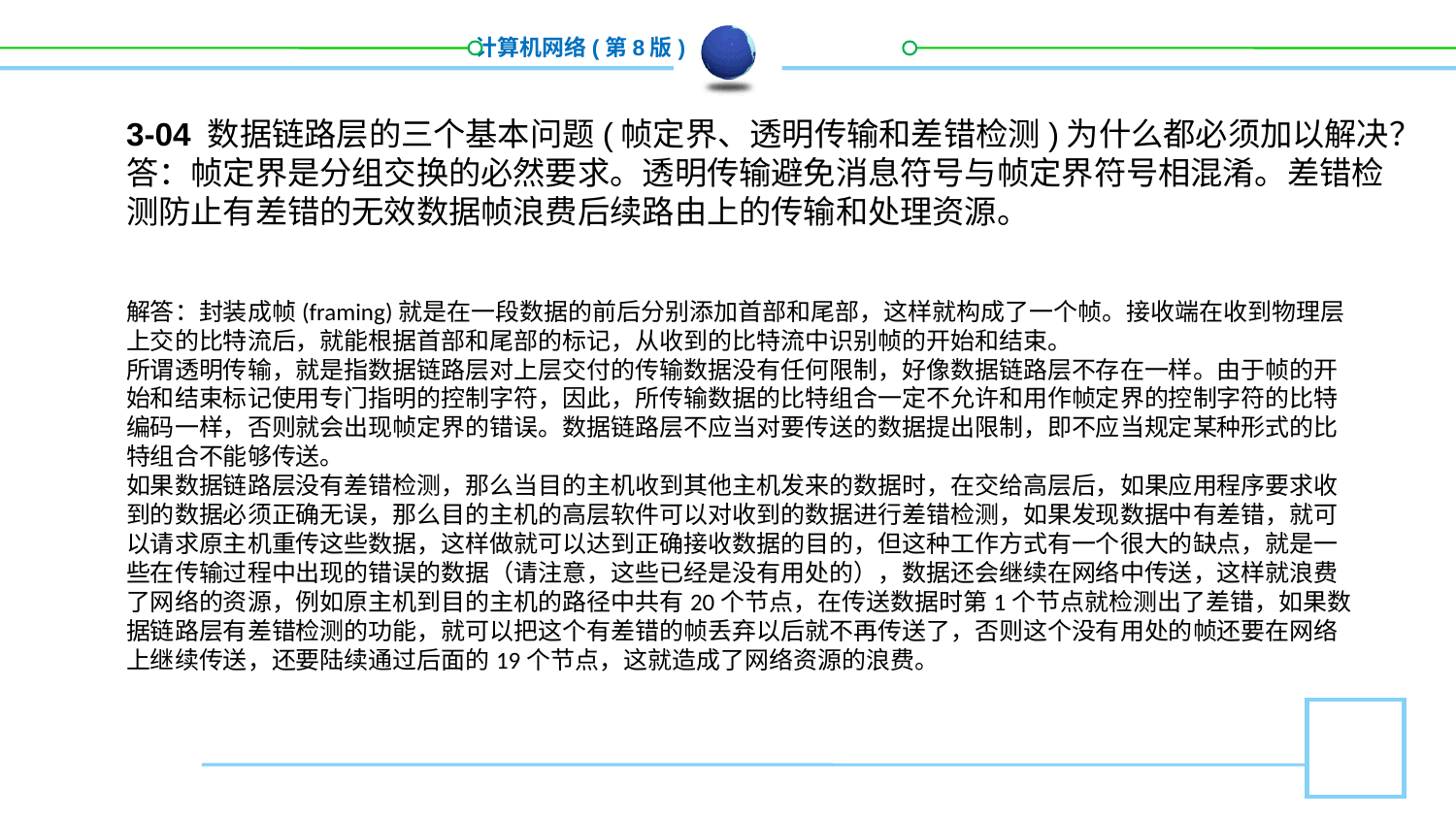

3-04 数据链路层的三个基本问题(帧定界、透明传输和差错检测)为什么都必须加以解决？
答：帧定界是分组交换的必然要求。透明传输避免消息符号与帧定界符号相混淆。差错检测防止有差错的无效数据帧浪费后续路由上的传输和处理资源。
解答：封装成帧(framing)就是在一段数据的前后分别添加首部和尾部，这样就构成了一个帧。接收端在收到物理层上交的比特流后，就能根据首部和尾部的标记，从收到的比特流中识别帧的开始和结束。
所谓透明传输，就是指数据链路层对上层交付的传输数据没有任何限制，好像数据链路层不存在一样。由于帧的开始和结束标记使用专门指明的控制字符，因此，所传输数据的比特组合一定不允许和用作帧定界的控制字符的比特编码一样，否则就会出现帧定界的错误。数据链路层不应当对要传送的数据提出限制，即不应当规定某种形式的比特组合不能够传送。
如果数据链路层没有差错检测，那么当目的主机收到其他主机发来的数据时，在交给高层后，如果应用程序要求收到的数据必须正确无误，那么目的主机的高层软件可以对收到的数据进行差错检测，如果发现数据中有差错，就可以请求原主机重传这些数据，这样做就可以达到正确接收数据的目的，但这种工作方式有一个很大的缺点，就是一些在传输过程中出现的错误的数据（请注意，这些已经是没有用处的），数据还会继续在网络中传送，这样就浪费了网络的资源，例如原主机到目的主机的路径中共有20个节点，在传送数据时第1个节点就检测出了差错，如果数据链路层有差错检测的功能，就可以把这个有差错的帧丢弃以后就不再传送了，否则这个没有用处的帧还要在网络上继续传送，还要陆续通过后面的19个节点，这就造成了网络资源的浪费。